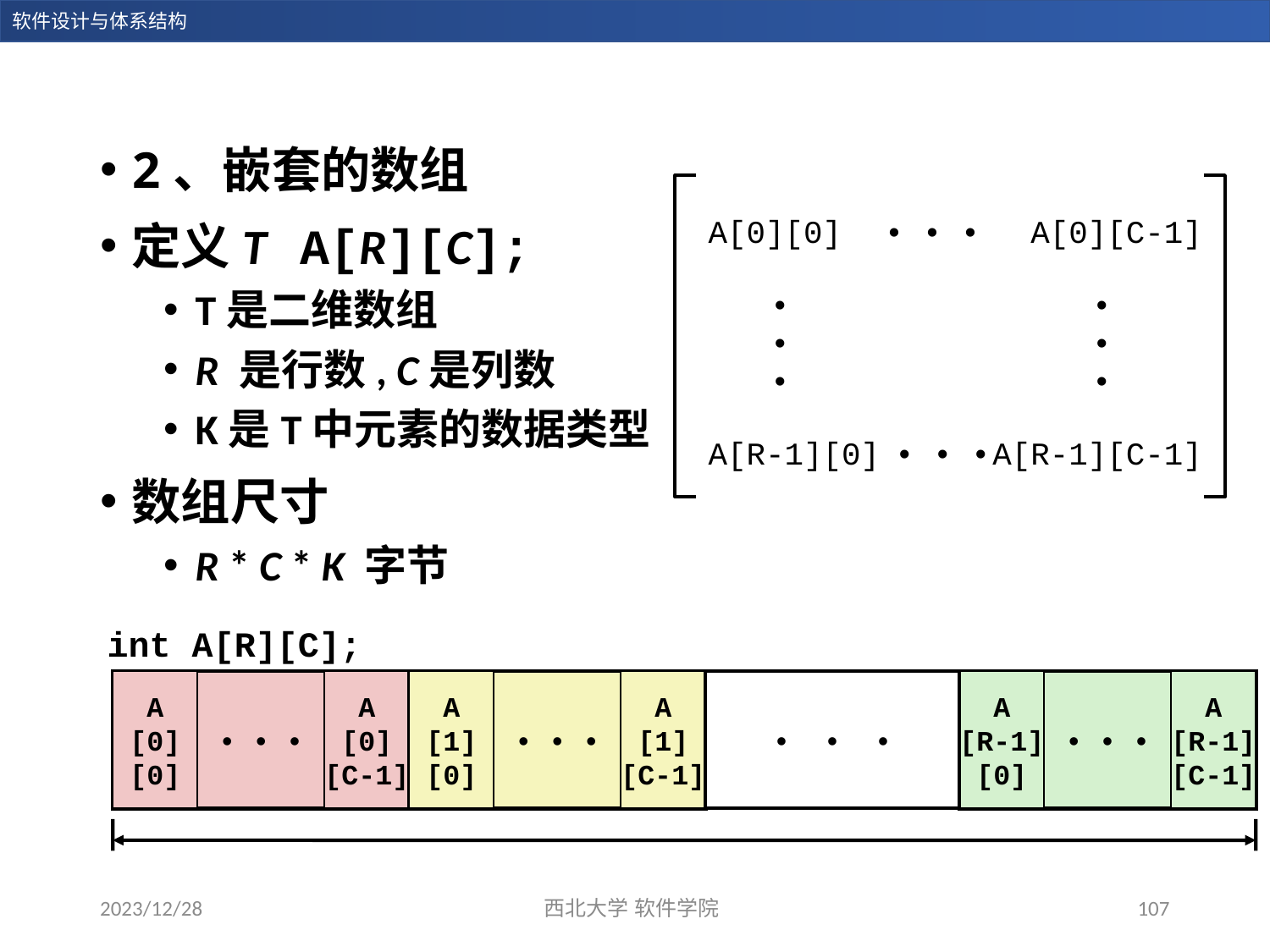

2、嵌套的数组
定义T   A[R][C];
T是二维数组
R 是行数, C是列数
K是T中元素的数据类型
数组尺寸
R * C * K 字节

A[0][0]
• • •
A[0][C-1]
•
•
•
•
•
•
A[R-1][0]
• • •
A[R-1][C-1]
int A[R][C];
• • •
A
[0]
[0]
A
[0]
[C-1]
• • •
A
[1]
[0]
A
[1]
[C-1]
•  •  •
• • •
A
[R-1]
[0]
A
[R-1]
[C-1]

2023/12/28
西北大学 软件学院
107